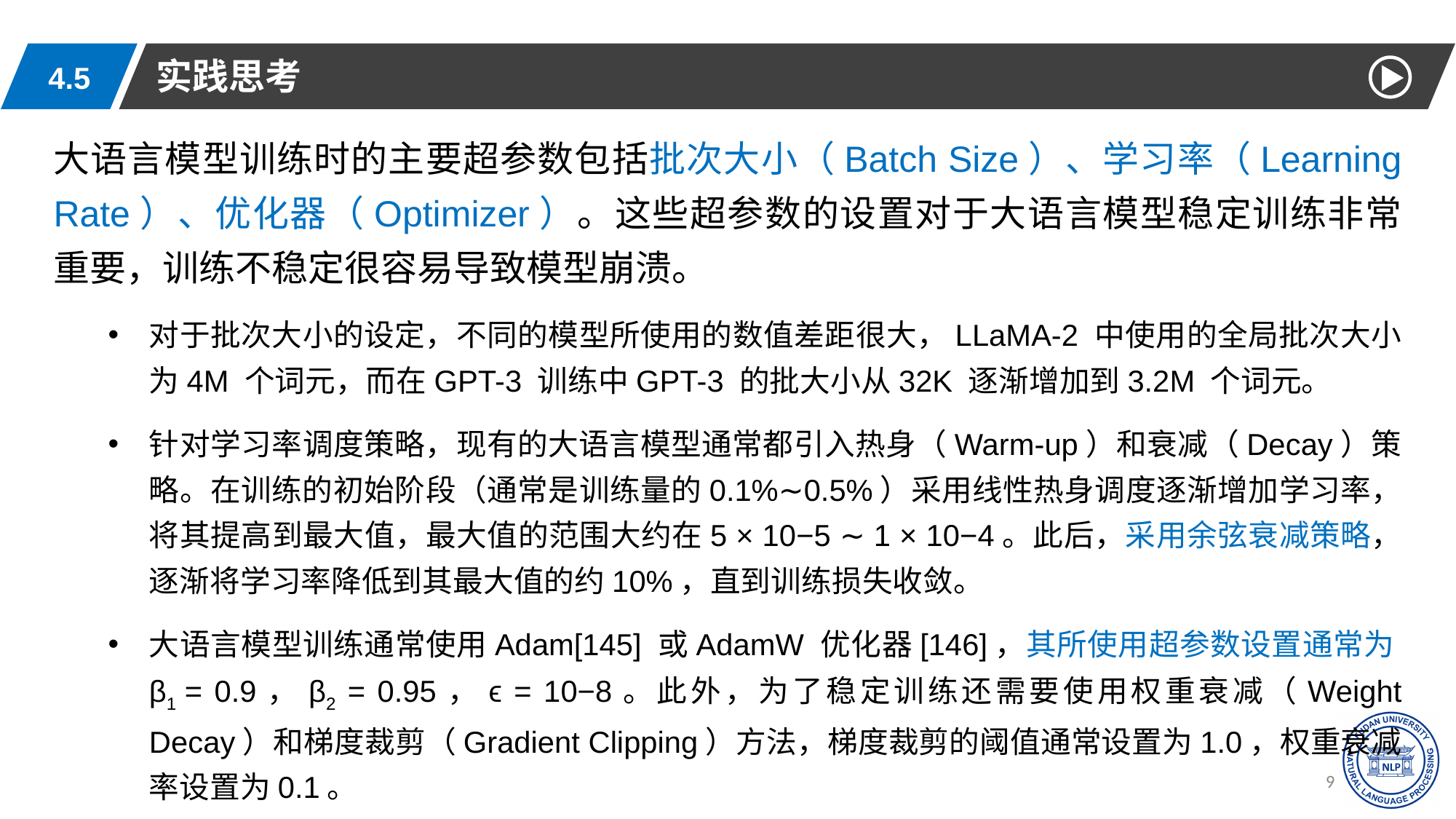

实践思考
4.5

大语言模型训练时的主要超参数包括批次大小（Batch Size）、学习率（Learning Rate）、优化器（Optimizer）。这些超参数的设置对于大语言模型稳定训练非常重要，训练不稳定很容易导致模型崩溃。
对于批次大小的设定，不同的模型所使用的数值差距很大，LLaMA-2 中使用的全局批次大小为4M 个词元，而在GPT-3 训练中GPT-3 的批大小从32K 逐渐增加到3.2M 个词元。
针对学习率调度策略，现有的大语言模型通常都引入热身（Warm-up）和衰减（Decay）策略。在训练的初始阶段（通常是训练量的0.1%∼0.5%）采用线性热身调度逐渐增加学习率，将其提高到最大值，最大值的范围大约在5 × 10−5 ∼ 1 × 10−4。此后，采用余弦衰减策略，逐渐将学习率降低到其最大值的约10%，直到训练损失收敛。
大语言模型训练通常使用Adam[145] 或AdamW 优化器[146]，其所使用超参数设置通常为β1 = 0.9，β2 = 0.95，ϵ = 10−8。此外，为了稳定训练还需要使用权重衰减（Weight Decay）和梯度裁剪（Gradient Clipping）方法，梯度裁剪的阈值通常设置为1.0，权重衰减率设置为0.1。
97